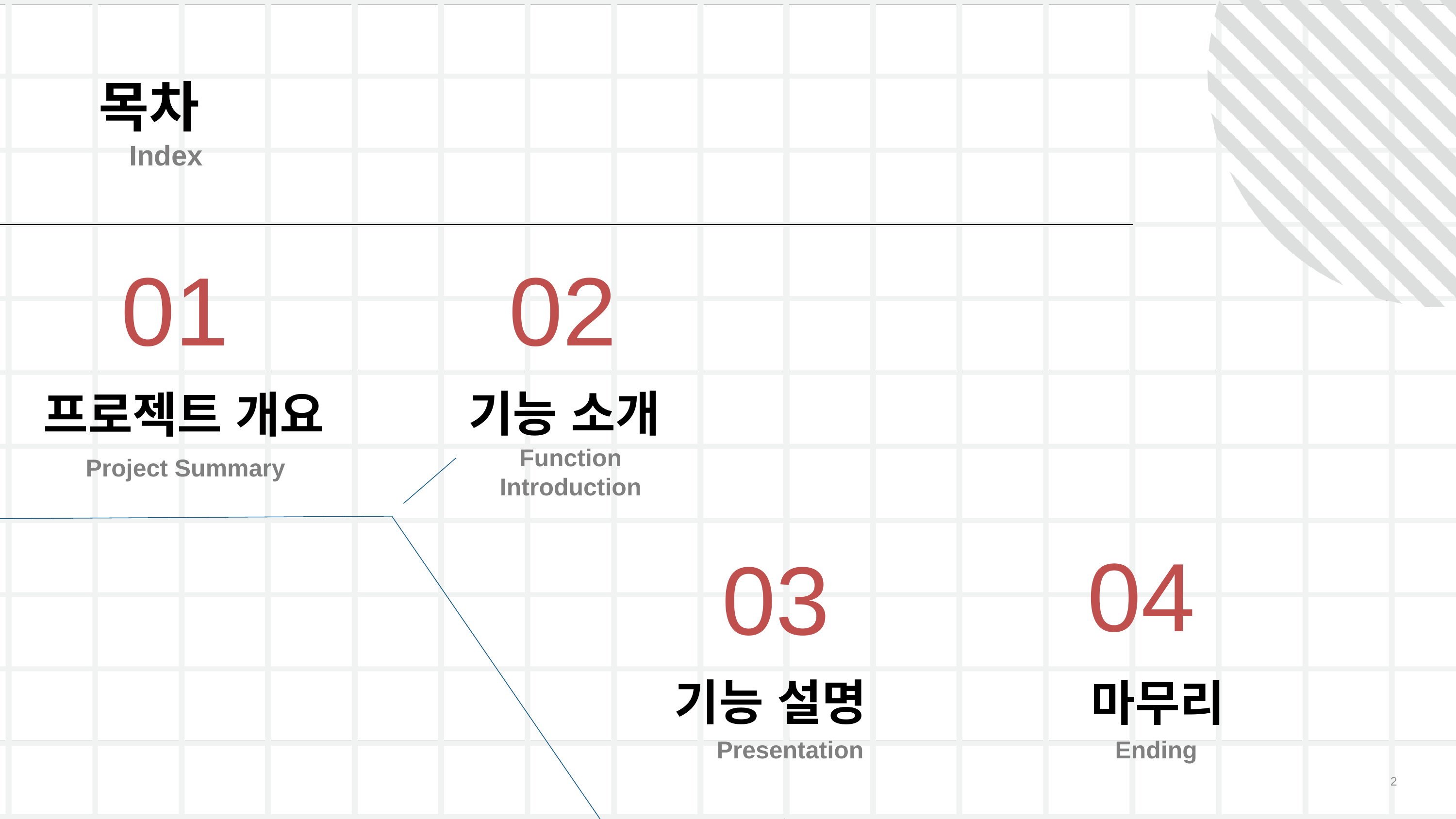

# 목차 Index
01
02
프로젝트 개요
기능 소개
Function
Introduction
Project Summary
04
03
기능 설명
마무리
Presentation
Ending
2